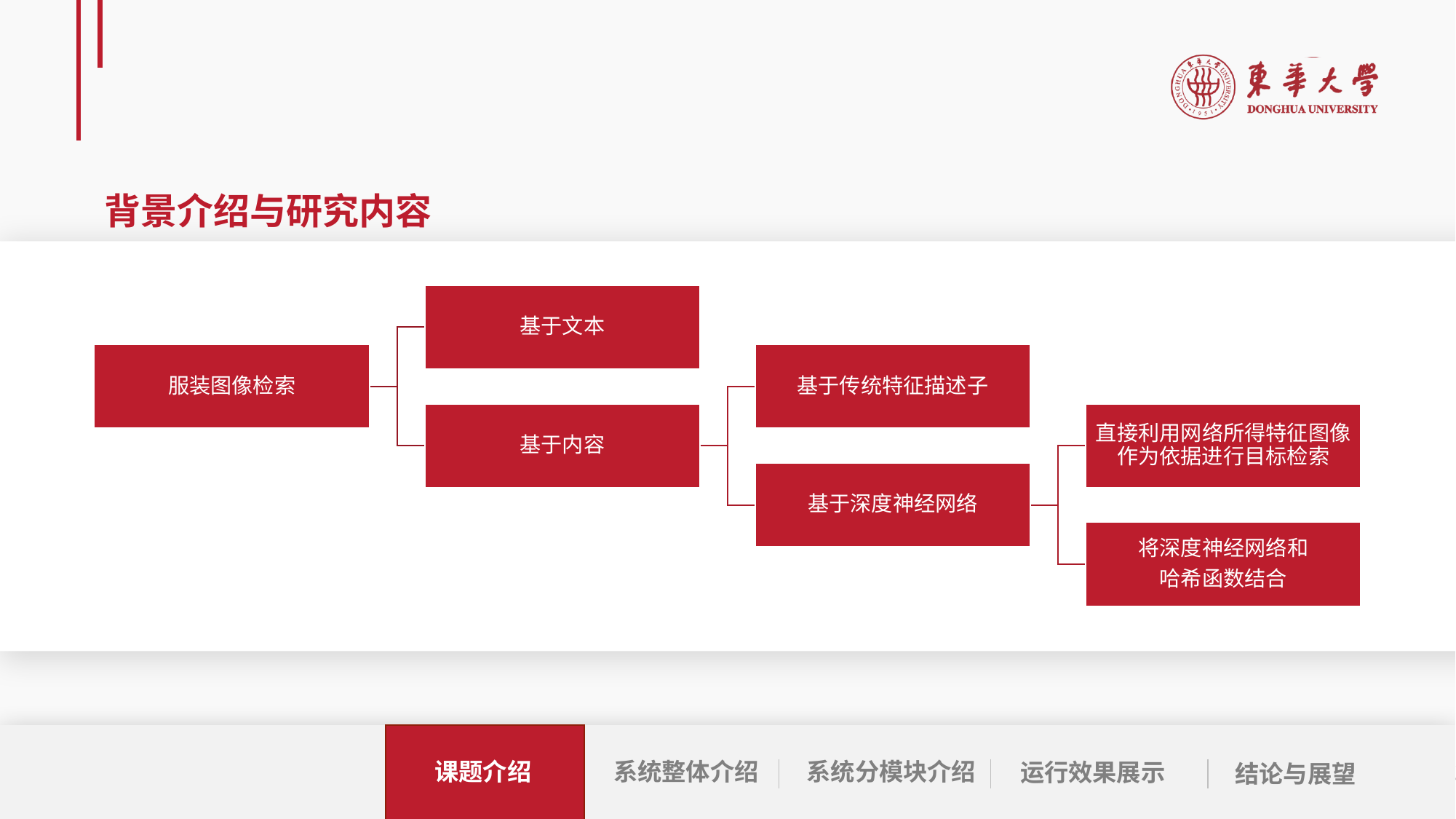

背景介绍与研究内容
服装图像检索
基于文本
基于内容
基于传统特征描述子
基于深度神经网络
直接利用网络所得特征图像作为依据进行目标检索
将深度神经网络和
哈希函数结合

系统分模块介绍
课题介绍
系统整体介绍
运行效果展示
结论与展望